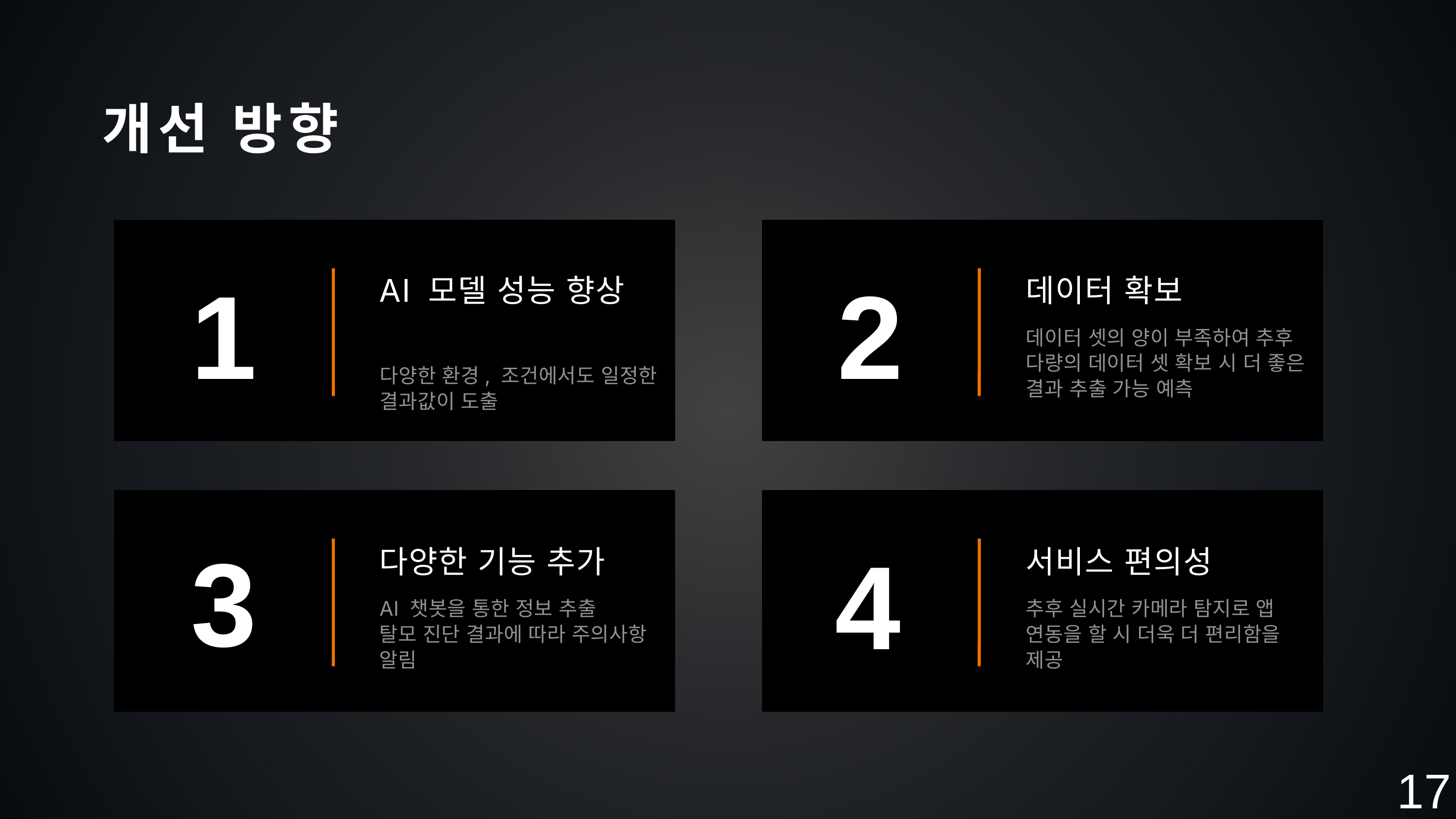

개선 방향

1
2
AI 모델 성능 향상
데이터 확보
데이터 셋의 양이 부족하여 추후 다량의 데이터 셋 확보 시 더 좋은 결과 추출 가능 예측

다양한 환경, 조건에서도 일정한 결과값이 도출

3
4
다양한 기능 추가
서비스 편의성
AI 챗봇을 통한 정보 추출
탈모 진단 결과에 따라 주의사항 알림
추후 실시간 카메라 탐지로 앱 연동을 할 시 더욱 더 편리함을 제공

17